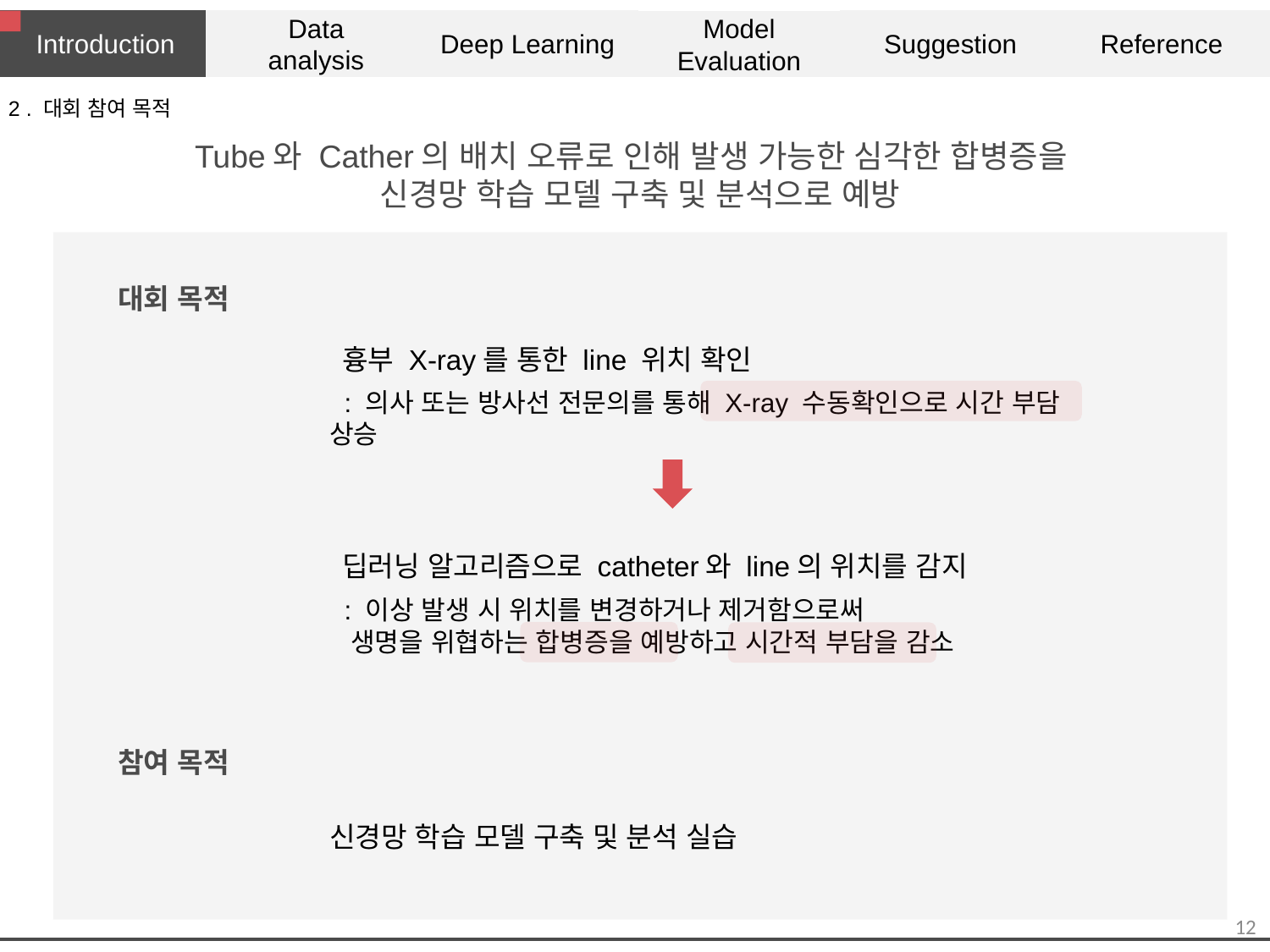

Introduction
Data
analysis
Suggestion
Reference
Deep Learning
Model Evaluation
2 . 대회 참여 목적
Tube와 Cather의 배치 오류로 인해 발생 가능한 심각한 합병증을
신경망 학습 모델 구축 및 분석으로 예방

대회 목적
 흉부 X-ray를 통한 line 위치 확인
  : 의사 또는 방사선 전문의를 통해 X-ray 수동확인으로 시간 부담 상승

 딥러닝 알고리즘으로 catheter와 line의 위치를 감지
  : 이상 발생 시 위치를 변경하거나 제거함으로써
  생명을 위협하는 합병증을 예방하고 시간적 부담을 감소

참여 목적
신경망 학습 모델 구축 및 분석 실습
12